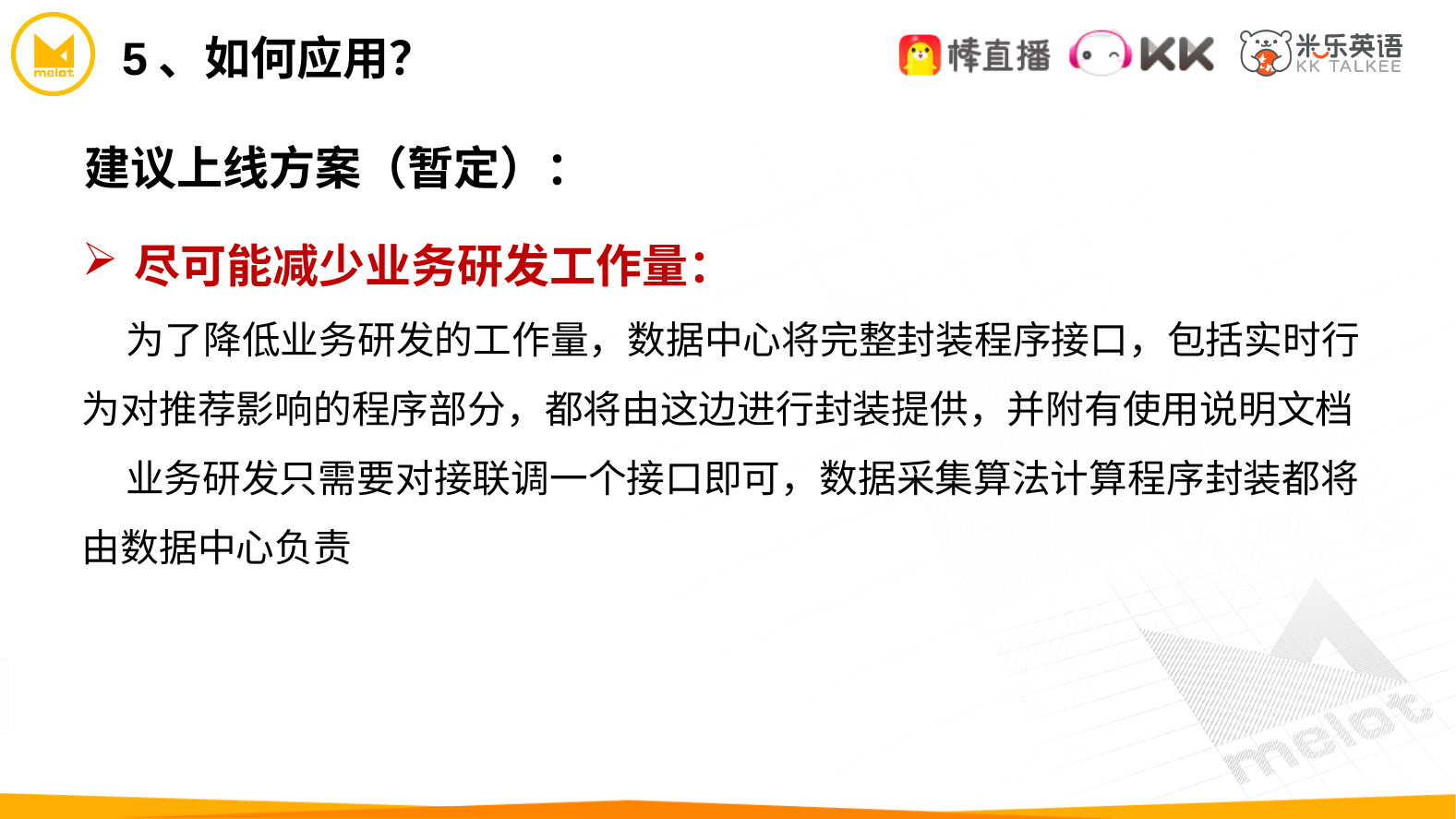

5、如何应用？
建议上线方案（暂定）：
尽可能减少业务研发工作量：
    为了降低业务研发的工作量，数据中心将完整封装程序接口，包括实时行为对推荐影响的程序部分，都将由这边进行封装提供，并附有使用说明文档
    业务研发只需要对接联调一个接口即可，数据采集算法计算程序封装都将由数据中心负责